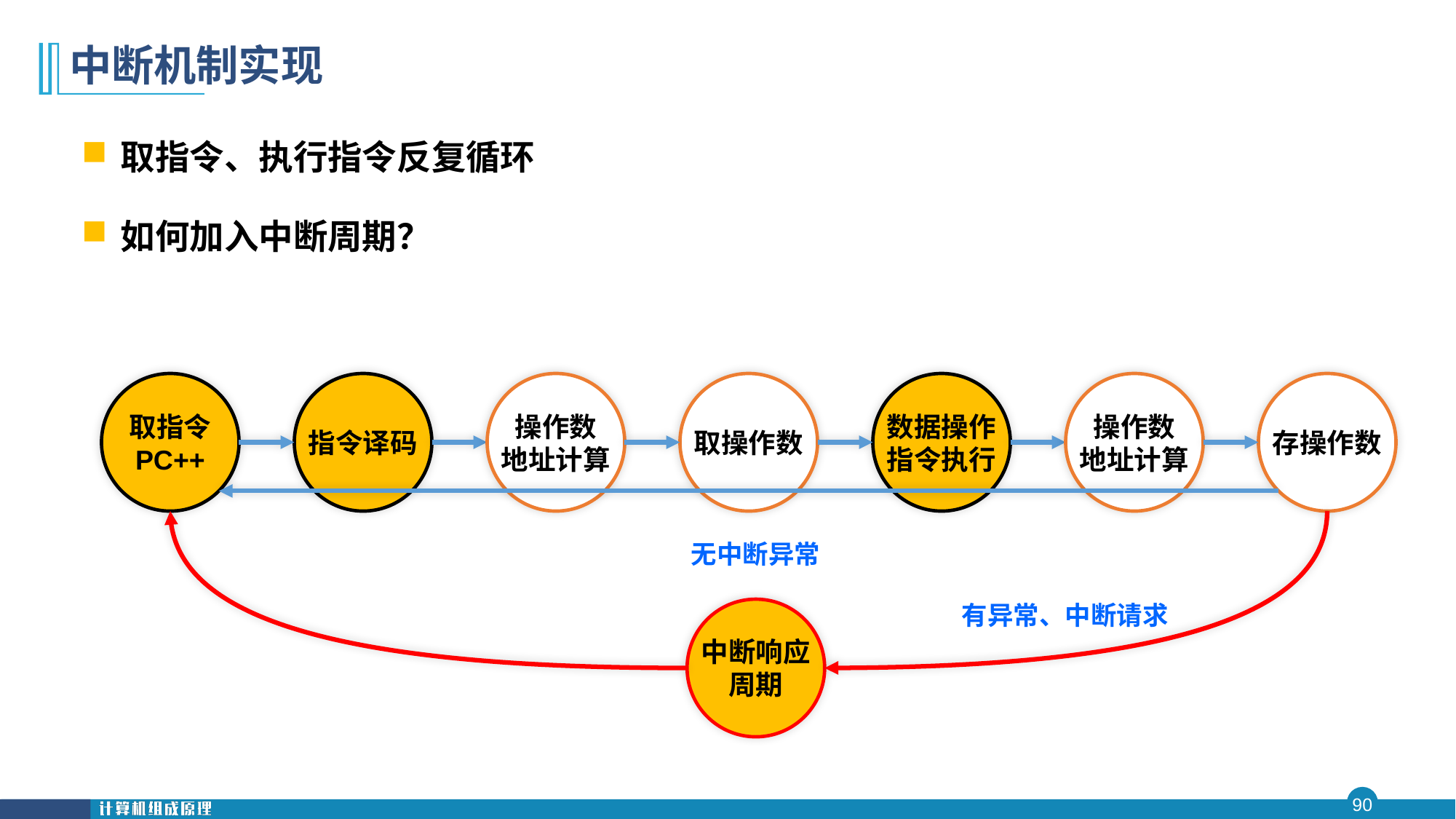

# 中断机制实现
取指令、执行指令反复循环
如何加入中断周期？
取指令
PC++
指令译码
操作数
地址计算
取操作数
数据操作
指令执行
操作数
地址计算
存操作数
无中断异常
有异常、中断请求
中断响应
周期